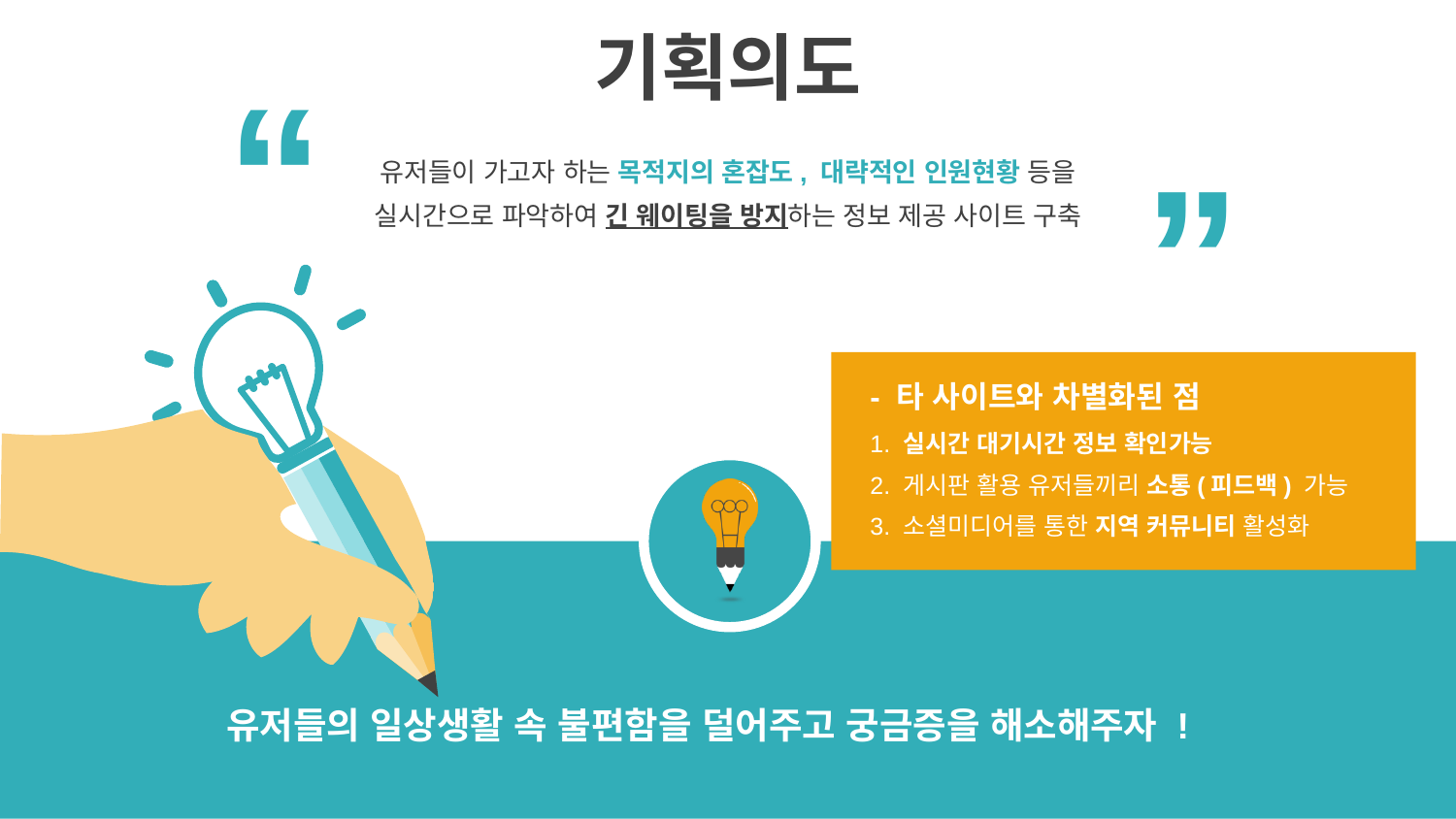

기획의도
“
“
유저들이 가고자 하는 목적지의 혼잡도, 대략적인 인원현황 등을

실시간으로 파악하여 긴 웨이팅을 방지하는 정보 제공 사이트 구축

- 타 사이트와 차별화된 점

1. 실시간 대기시간 정보 확인가능

2. 게시판 활용 유저들끼리 소통(피드백) 가능

3. 소셜미디어를 통한 지역 커뮤니티 활성화
유저들의 일상생활 속 불편함을 덜어주고 궁금증을 해소해주자 !